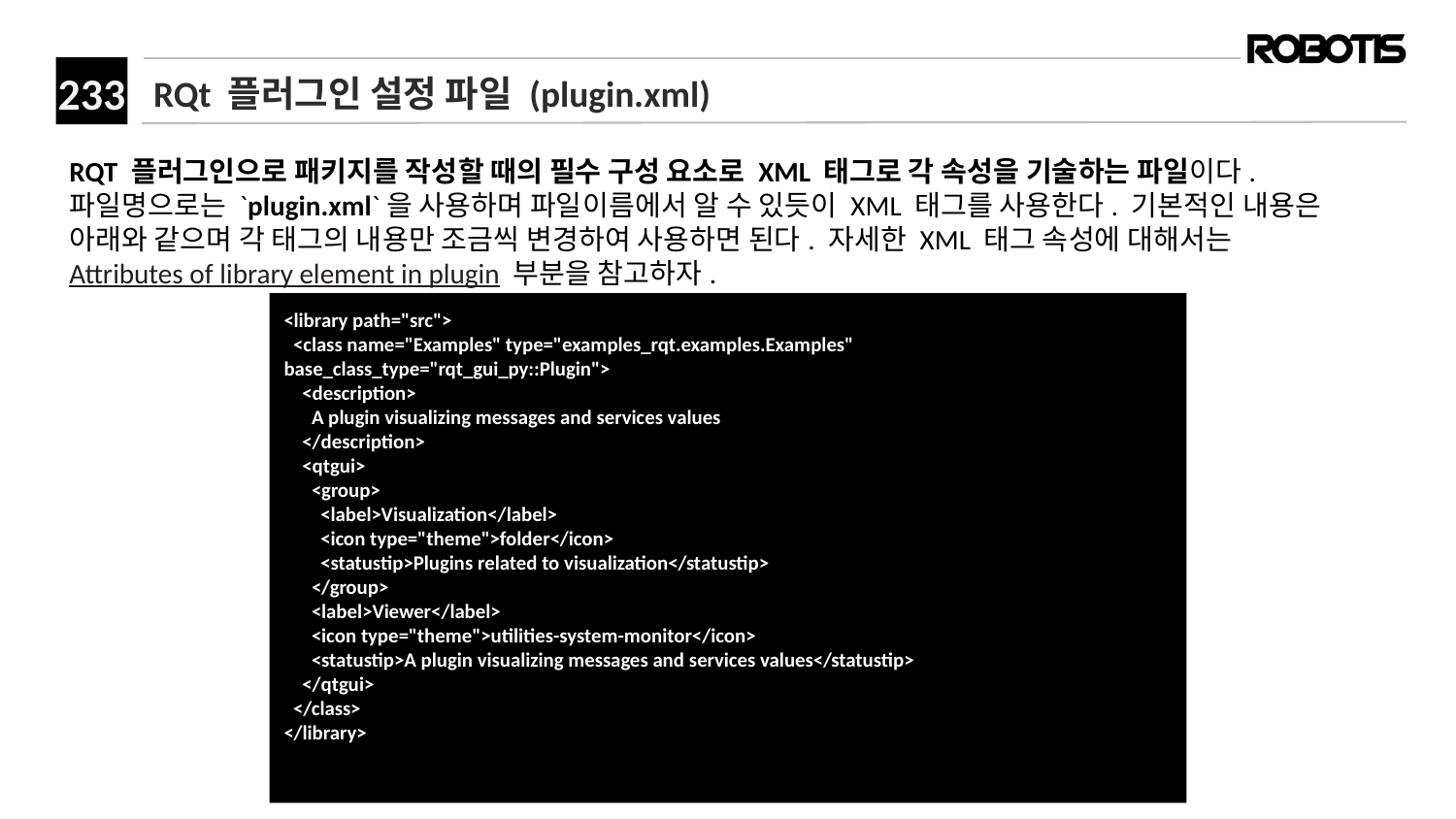

# RQt 플러그인 설정 파일 (plugin.xml)
RQT 플러그인으로 패키지를 작성할 때의 필수 구성 요소로 XML 태그로 각 속성을 기술하는 파일이다. 파일명으로는 `plugin.xml`을 사용하며 파일이름에서 알 수 있듯이 XML 태그를 사용한다. 기본적인 내용은 아래와 같으며 각 태그의 내용만 조금씩 변경하여 사용하면 된다. 자세한 XML 태그 속성에 대해서는 Attributes of library element in plugin 부분을 참고하자.
<library path="src">
  <class name="Examples" type="examples_rqt.examples.Examples" base_class_type="rqt_gui_py::Plugin">
    <description>
      A plugin visualizing messages and services values
    </description>
    <qtgui>
      <group>
        <label>Visualization</label>
        <icon type="theme">folder</icon>
        <statustip>Plugins related to visualization</statustip>
      </group>
      <label>Viewer</label>
      <icon type="theme">utilities-system-monitor</icon>
      <statustip>A plugin visualizing messages and services values</statustip>
    </qtgui>
  </class>
</library>